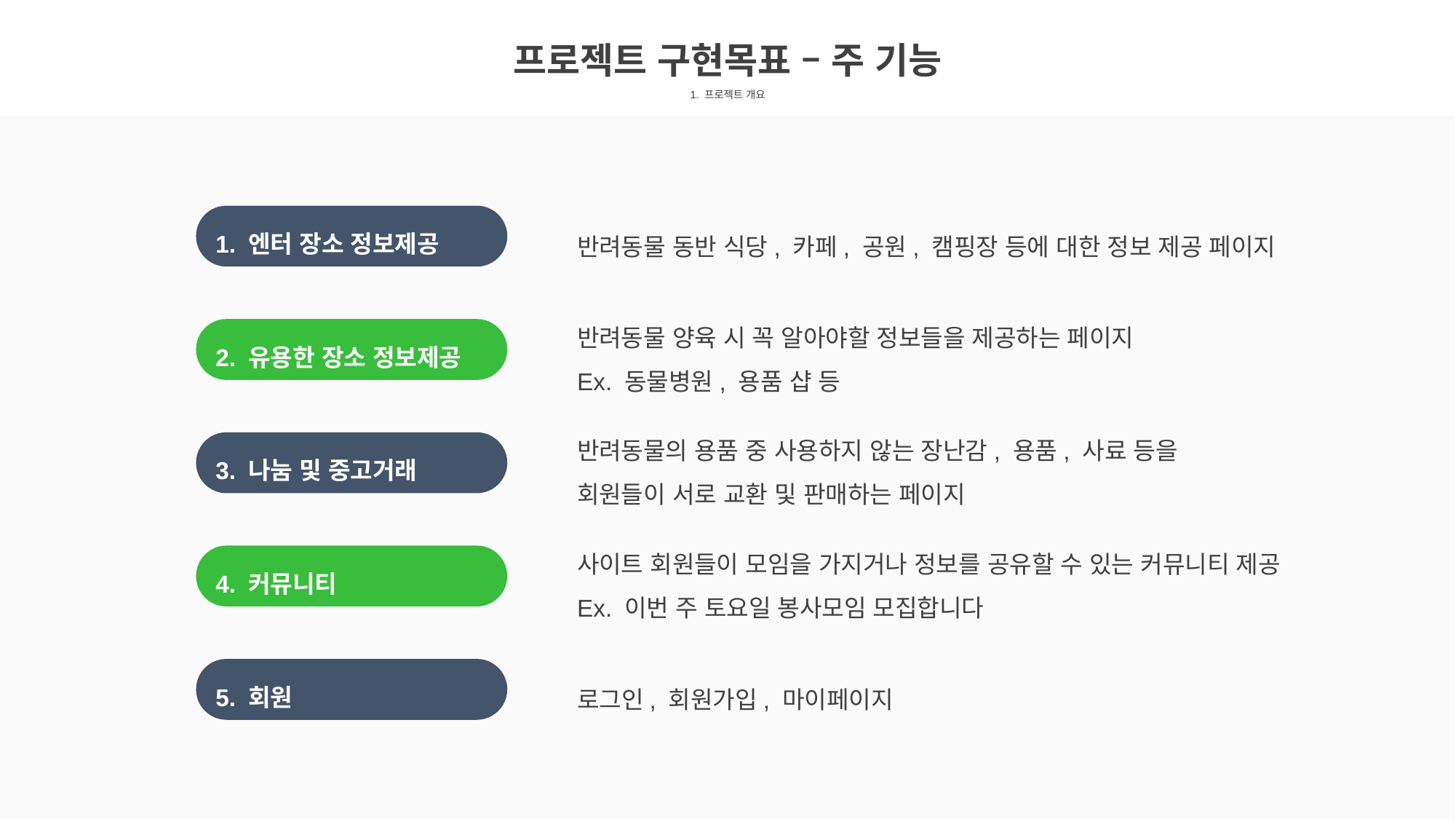

프로젝트 구현목표 – 주 기능
1. 프로젝트 개요
1. 엔터 장소 정보제공
반려동물 동반 식당, 카페, 공원, 캠핑장 등에 대한 정보 제공 페이지
반려동물 양육 시 꼭 알아야할 정보들을 제공하는 페이지
Ex. 동물병원, 용품 샵 등
2. 유용한 장소 정보제공
반려동물의 용품 중 사용하지 않는 장난감, 용품, 사료 등을
회원들이 서로 교환 및 판매하는 페이지
3. 나눔 및 중고거래
사이트 회원들이 모임을 가지거나 정보를 공유할 수 있는 커뮤니티 제공
Ex. 이번 주 토요일 봉사모임 모집합니다
4. 커뮤니티
5. 회원
로그인, 회원가입, 마이페이지